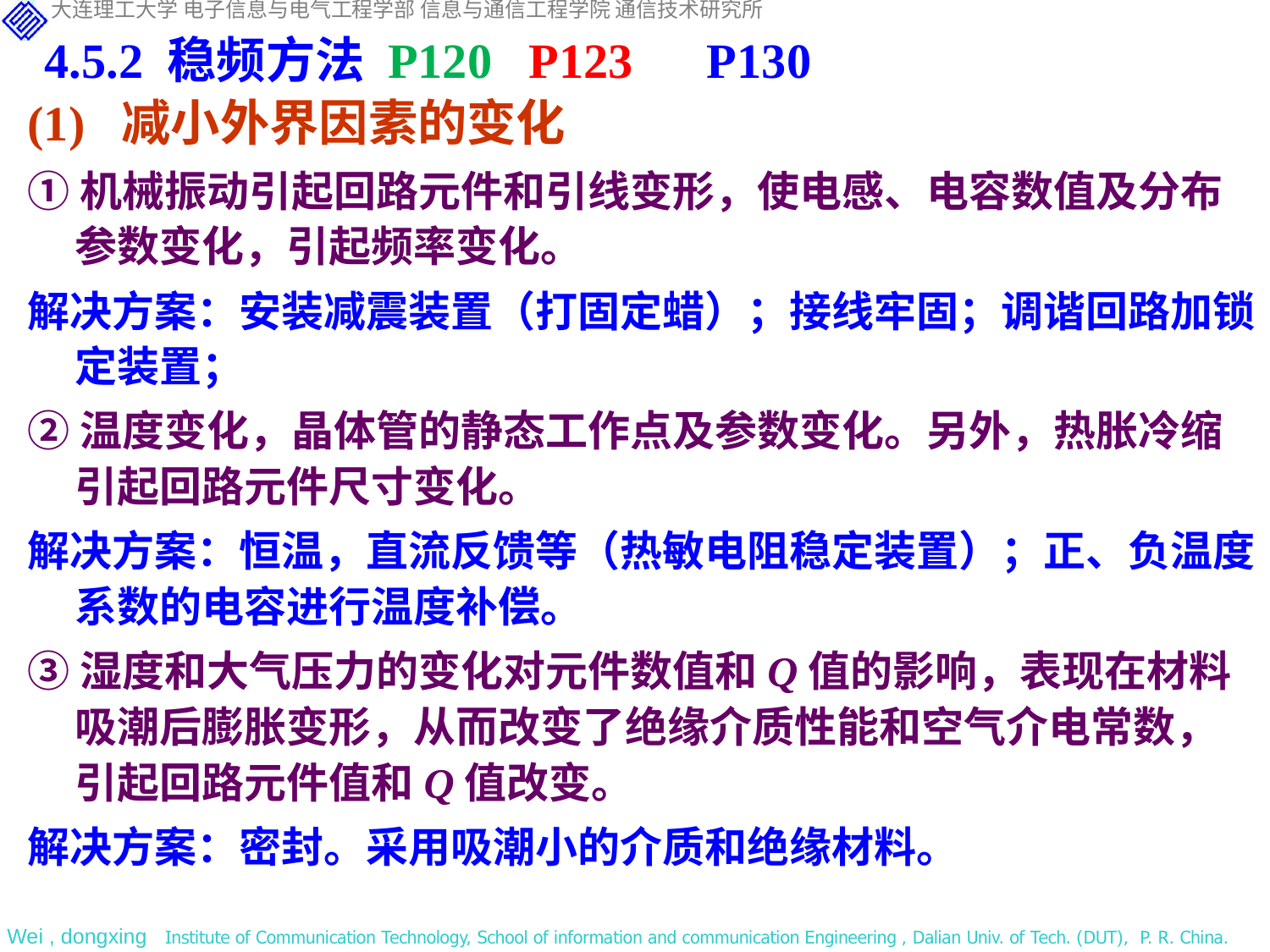

4.5.2 稳频方法 P120   P123      P130
(1)  减小外界因素的变化
①机械振动引起回路元件和引线变形，使电感、电容数值及分布参数变化，引起频率变化。
解决方案：安装减震装置（打固定蜡）；接线牢固；调谐回路加锁定装置；
②温度变化，晶体管的静态工作点及参数变化。另外，热胀冷缩引起回路元件尺寸变化。
解决方案：恒温，直流反馈等（热敏电阻稳定装置）；正、负温度系数的电容进行温度补偿。
③湿度和大气压力的变化对元件数值和Q值的影响，表现在材料吸潮后膨胀变形，从而改变了绝缘介质性能和空气介电常数，引起回路元件值和Q值改变。
解决方案：密封。采用吸潮小的介质和绝缘材料。